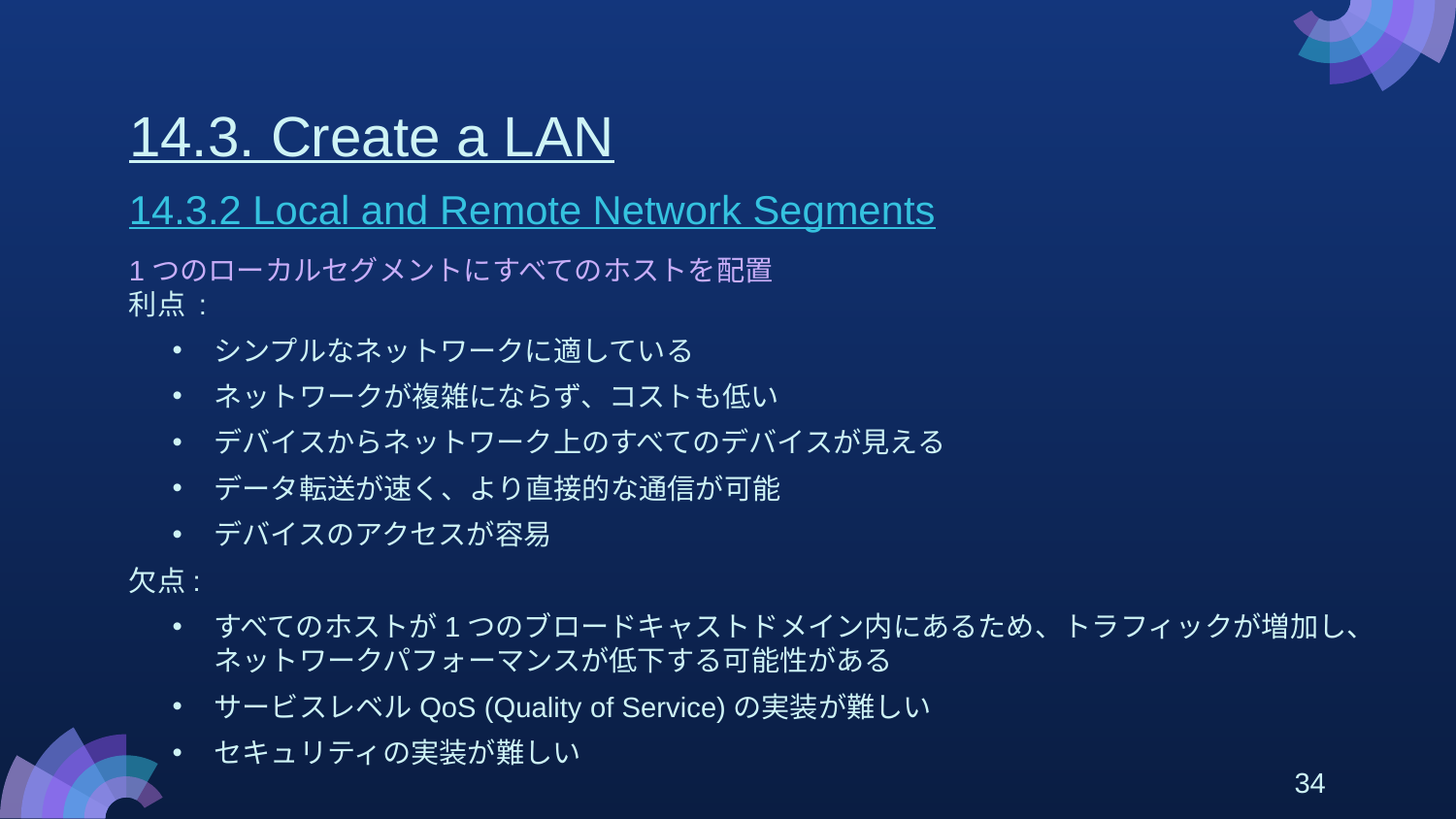

# 14.3. Create a LAN
14.3.2 Local and Remote Network Segments
1つのローカルセグメントにすべてのホストを配置
利点 :
シンプルなネットワークに適している
ネットワークが複雑にならず、コストも低い
デバイスからネットワーク上のすべてのデバイスが見える
データ転送が速く、より直接的な通信が可能
デバイスのアクセスが容易
欠点:
すべてのホストが1つのブロードキャストドメイン内にあるため、トラフィックが増加し、ネットワークパフォーマンスが低下する可能性がある
サービスレベルQoS (Quality of Service)の実装が難しい
セキュリティの実装が難しい